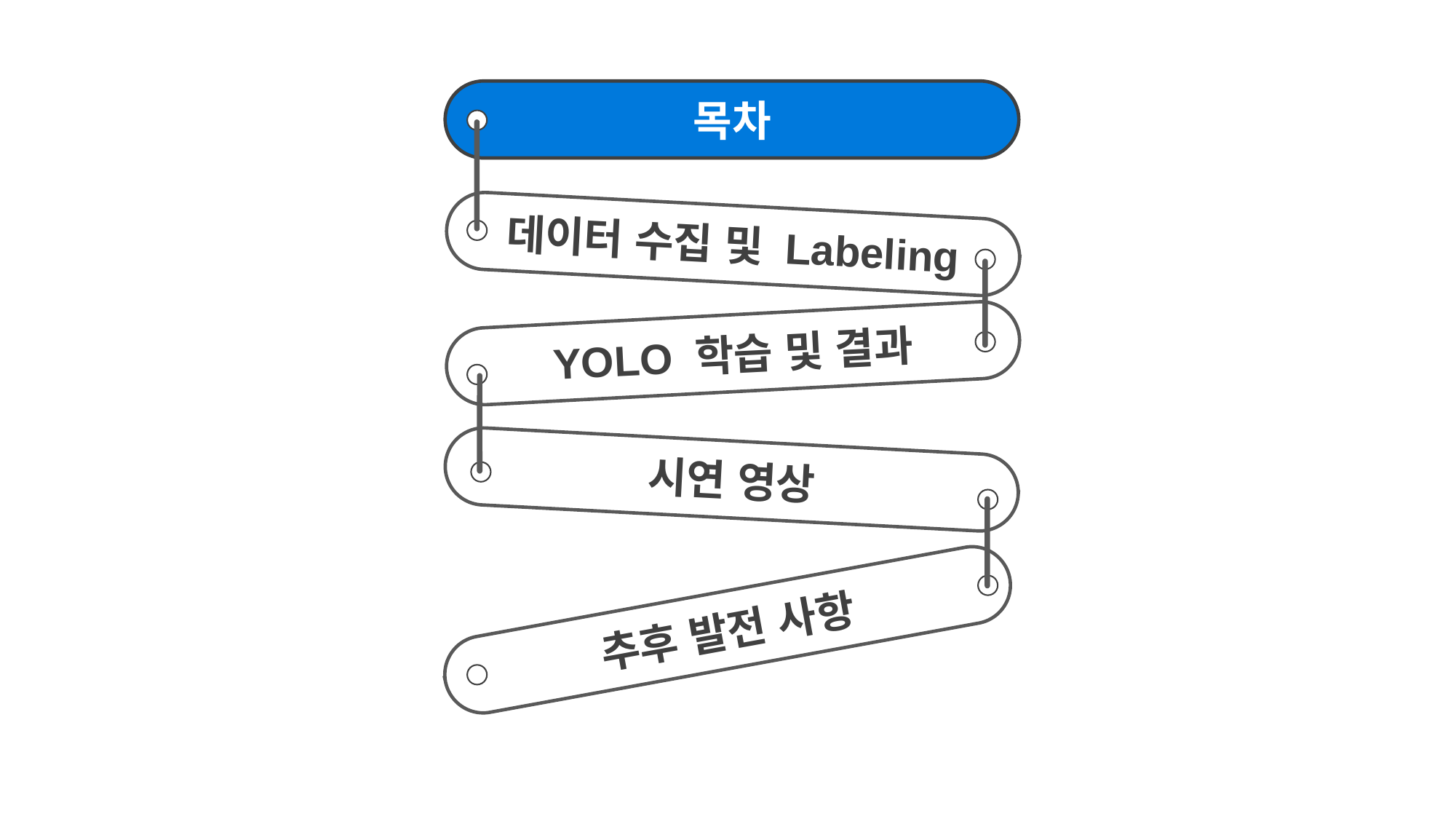

목차

데이터 수집 및 Labeling

YOLO 학습 및 결과

시연 영상

추후 발전 사항